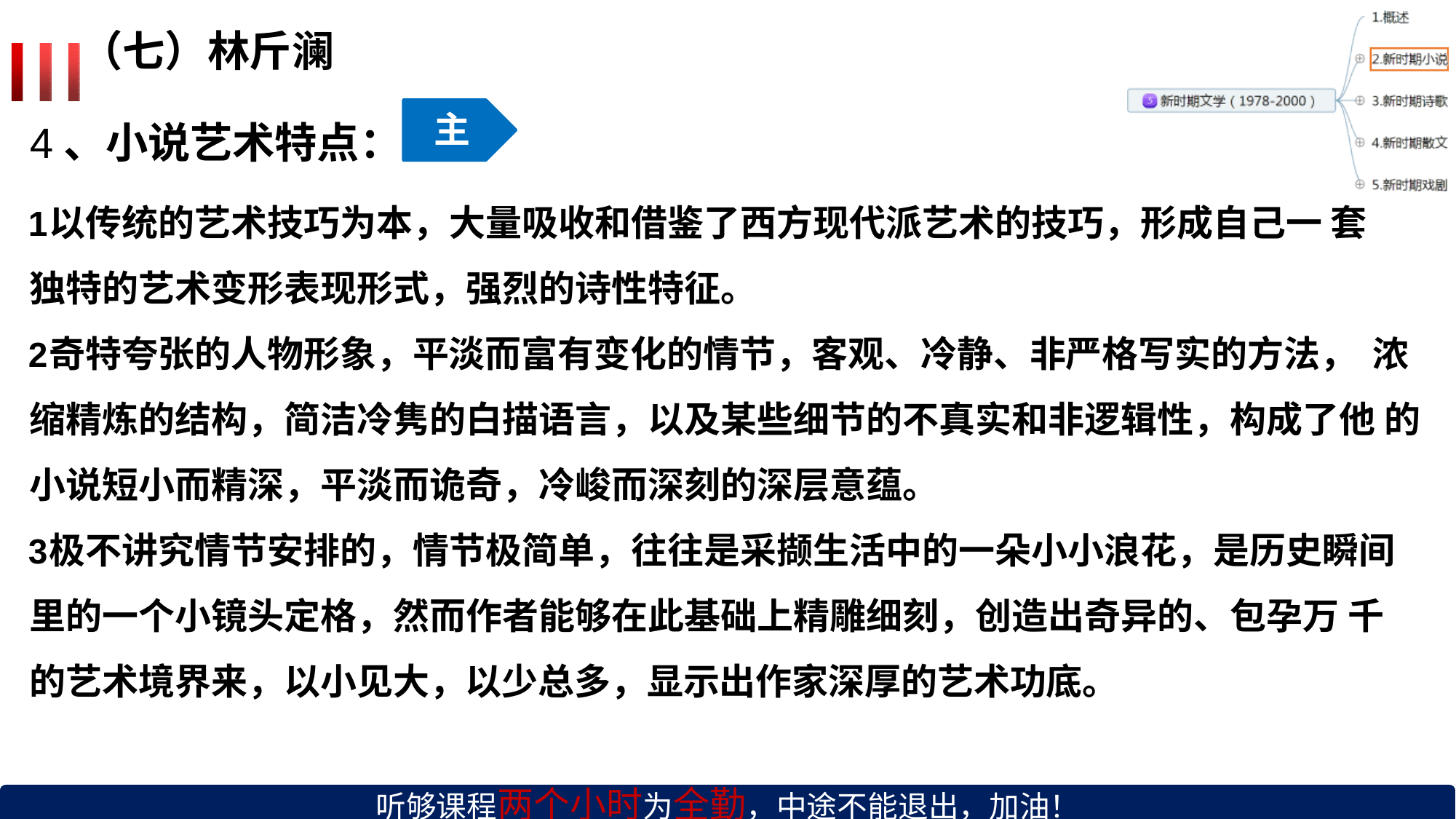

# （七）林斤澜

主
4、小说艺术特点：
以传统的艺术技巧为本，大量吸收和借鉴了西方现代派艺术的技巧，形成自己一 套独特的艺术变形表现形式，强烈的诗性特征。
奇特夸张的人物形象，平淡而富有变化的情节，客观、冷静、非严格写实的方法，  浓缩精炼的结构，简洁冷隽的白描语言，以及某些细节的不真实和非逻辑性，构成了他 的小说短小而精深，平淡而诡奇，冷峻而深刻的深层意蕴。
极不讲究情节安排的，情节极简单，往往是采撷生活中的一朵小小浪花，是历史瞬间里的一个小镜头定格，然而作者能够在此基础上精雕细刻，创造出奇异的、包孕万 千的艺术境界来，以小见大，以少总多，显示出作家深厚的艺术功底。

听够课程两个小时为全勤，中途不能退出，加油！